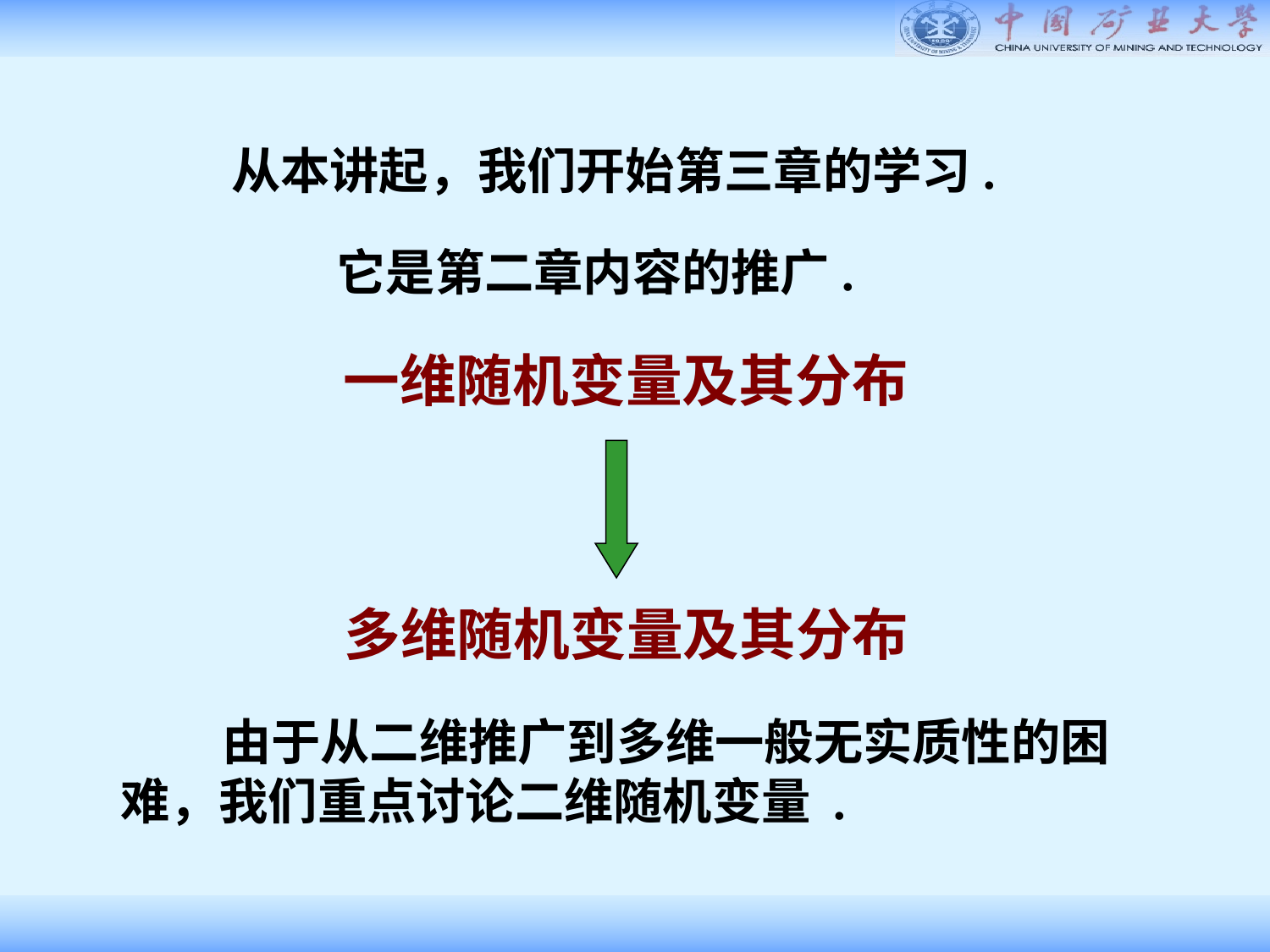

从本讲起，我们开始第三章的学习.
它是第二章内容的推广.
一维随机变量及其分布

多维随机变量及其分布
        由于从二维推广到多维一般无实质性的困难，我们重点讨论二维随机变量 .